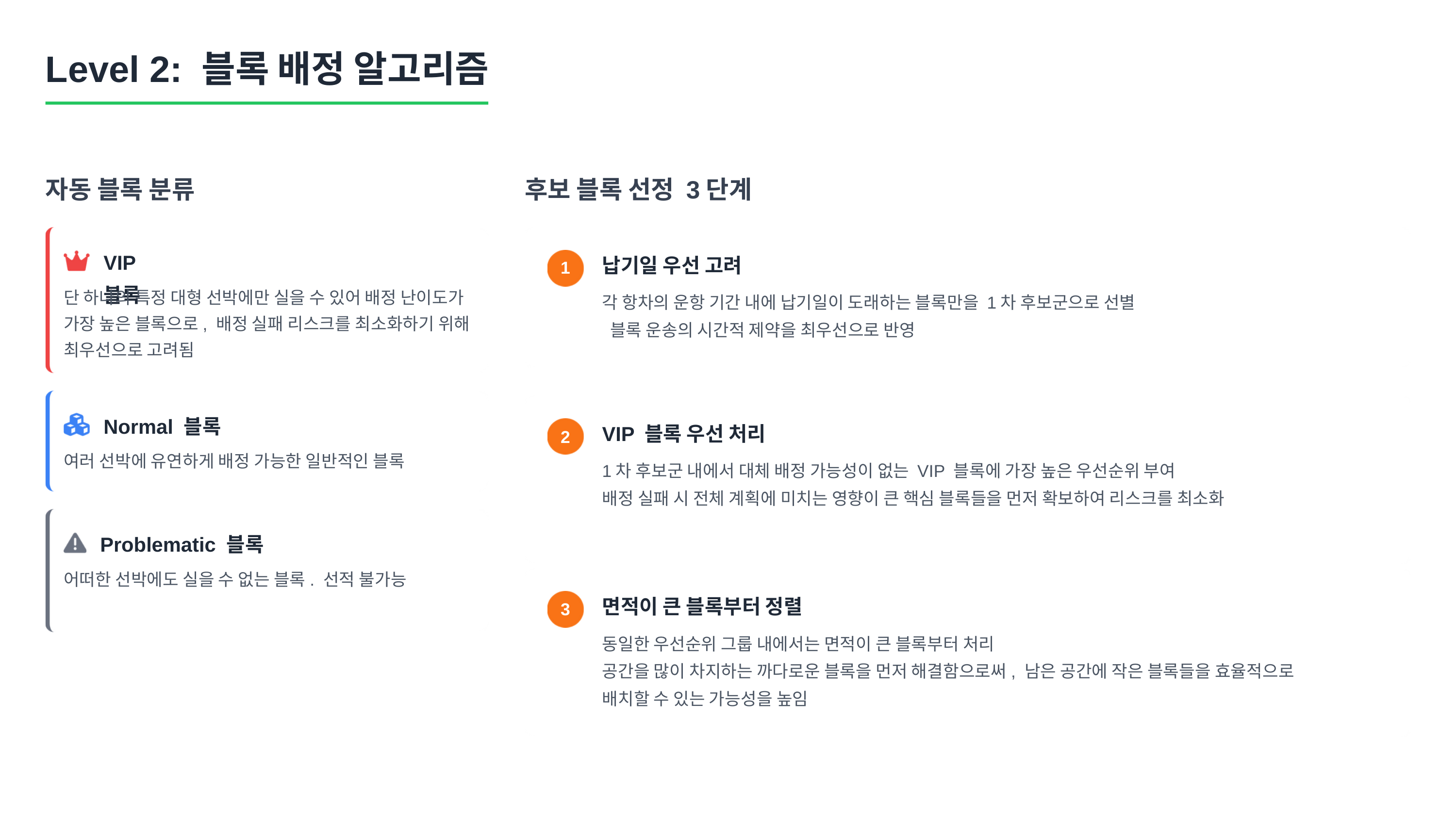

Level 2: 블록 배정 알고리즘

자동 블록 분류
후보 블록 선정 3단계

VIP 블록
납기일 우선 고려

1
단 하나의 특정 대형 선박에만 실을 수 있어 배정 난이도가 가장 높은 블록으로, 배정 실패 리스크를 최소화하기 위해 최우선으로 고려됨
각 항차의 운항 기간 내에 납기일이 도래하는 블록만을 1차 후보군으로 선별
 블록 운송의 시간적 제약을 최우선으로 반영

Normal 블록

VIP 블록 우선 처리

2
여러 선박에 유연하게 배정 가능한 일반적인 블록
1차 후보군 내에서 대체 배정 가능성이 없는 VIP 블록에 가장 높은 우선순위 부여
배정 실패 시 전체 계획에 미치는 영향이 큰 핵심 블록들을 먼저 확보하여 리스크를 최소화

Problematic 블록

어떠한 선박에도 실을 수 없는 블록. 선적 불가능

면적이 큰 블록부터 정렬

3
동일한 우선순위 그룹 내에서는 면적이 큰 블록부터 처리
공간을 많이 차지하는 까다로운 블록을 먼저 해결함으로써, 남은 공간에 작은 블록들을 효율적으로 배치할 수 있는 가능성을 높임
실행 가능성 검증:선정된 후보 블록들은 Level 1의 CBP 배치 알고리즘을 통해 실제 배치가 가능한지 시뮬레이션을 거칩니다. 이는 저희 시스템이 제안하는 배정 계획이 단순한 목록이 아니라, 물리적으로 실행이 보장되는 신뢰도 높은 결과임을 의미합니다.
5 / 7